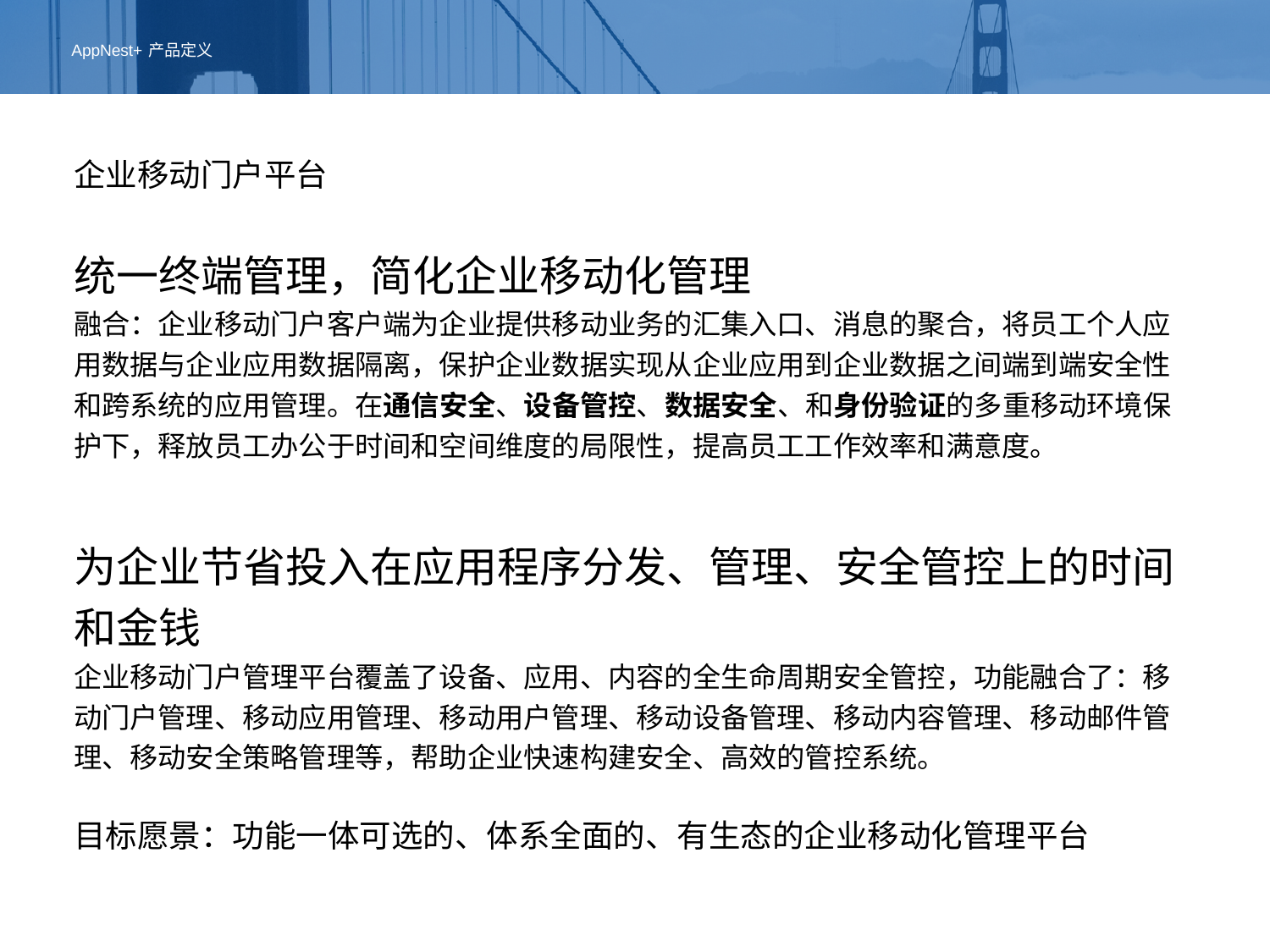

# AppNest+ 产品定义
企业移动门户平台

统一终端管理，简化企业移动化管理
融合：企业移动门户客户端为企业提供移动业务的汇集入口、消息的聚合，将员工个人应用数据与企业应用数据隔离，保护企业数据实现从企业应用到企业数据之间端到端安全性和跨系统的应用管理。在通信安全、设备管控、数据安全、和身份验证的多重移动环境保护下，释放员工办公于时间和空间维度的局限性，提高员工工作效率和满意度。

为企业节省投入在应用程序分发、管理、安全管控上的时间和金钱
企业移动门户管理平台覆盖了设备、应用、内容的全生命周期安全管控，功能融合了：移动门户管理、移动应用管理、移动用户管理、移动设备管理、移动内容管理、移动邮件管理、移动安全策略管理等，帮助企业快速构建安全、高效的管控系统。

目标愿景：功能一体可选的、体系全面的、有生态的企业移动化管理平台

5